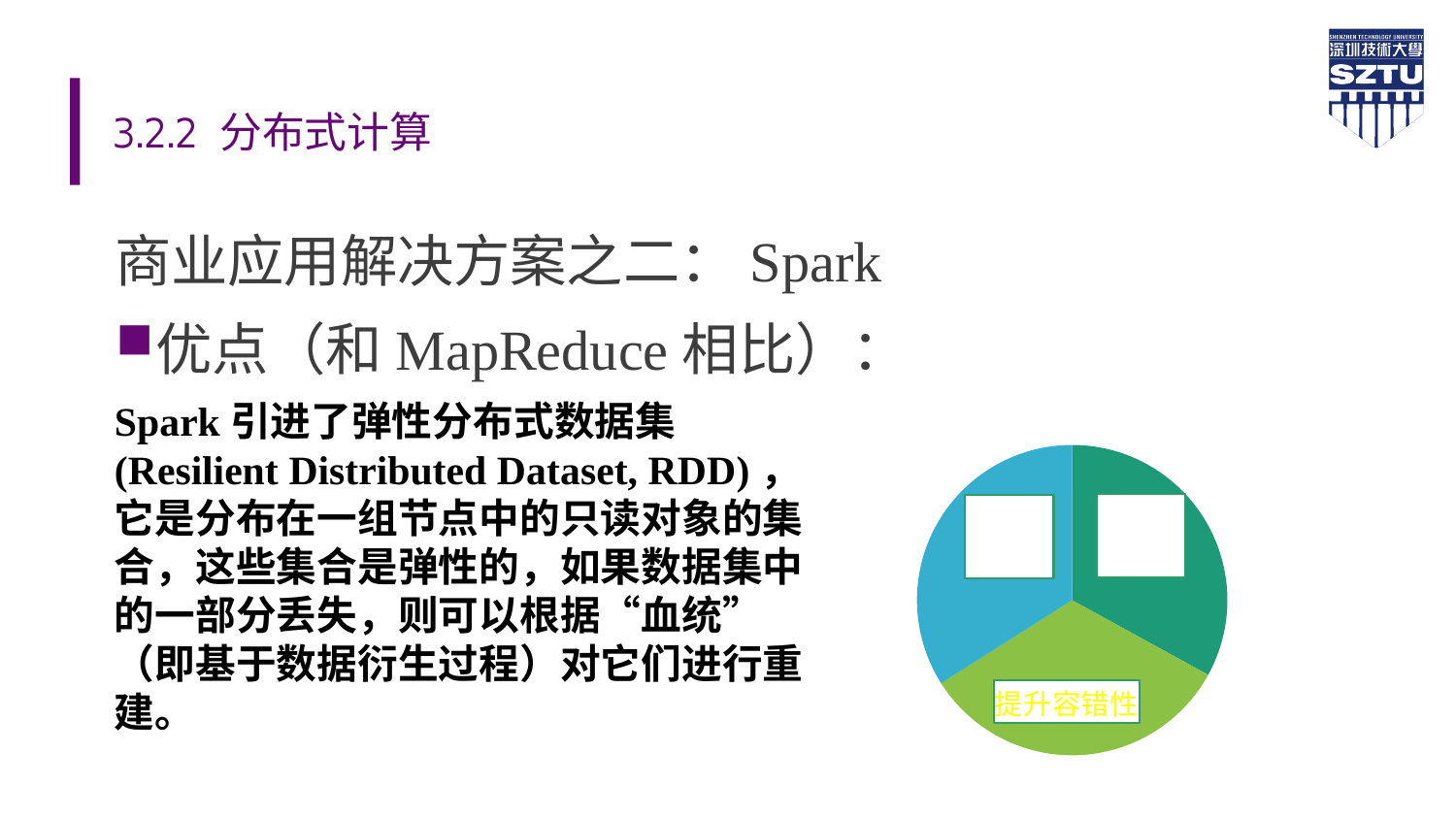

# 3.2.2 分布式计算
商业应用解决方案之二：Spark
优点（和MapReduce相比）：
Spark引进了弹性分布式数据集(Resilient Distributed Dataset, RDD)，它是分布在一组节点中的只读对象的集合，这些集合是弹性的，如果数据集中的一部分丢失，则可以根据“血统”（即基于数据衍生过程）对它们进行重建。

### Chart

| Category | % |
|---|---|
| 1 | 0.33 |
| 2 | 0.33 |
| 3 | 0.34 |
|  | None |